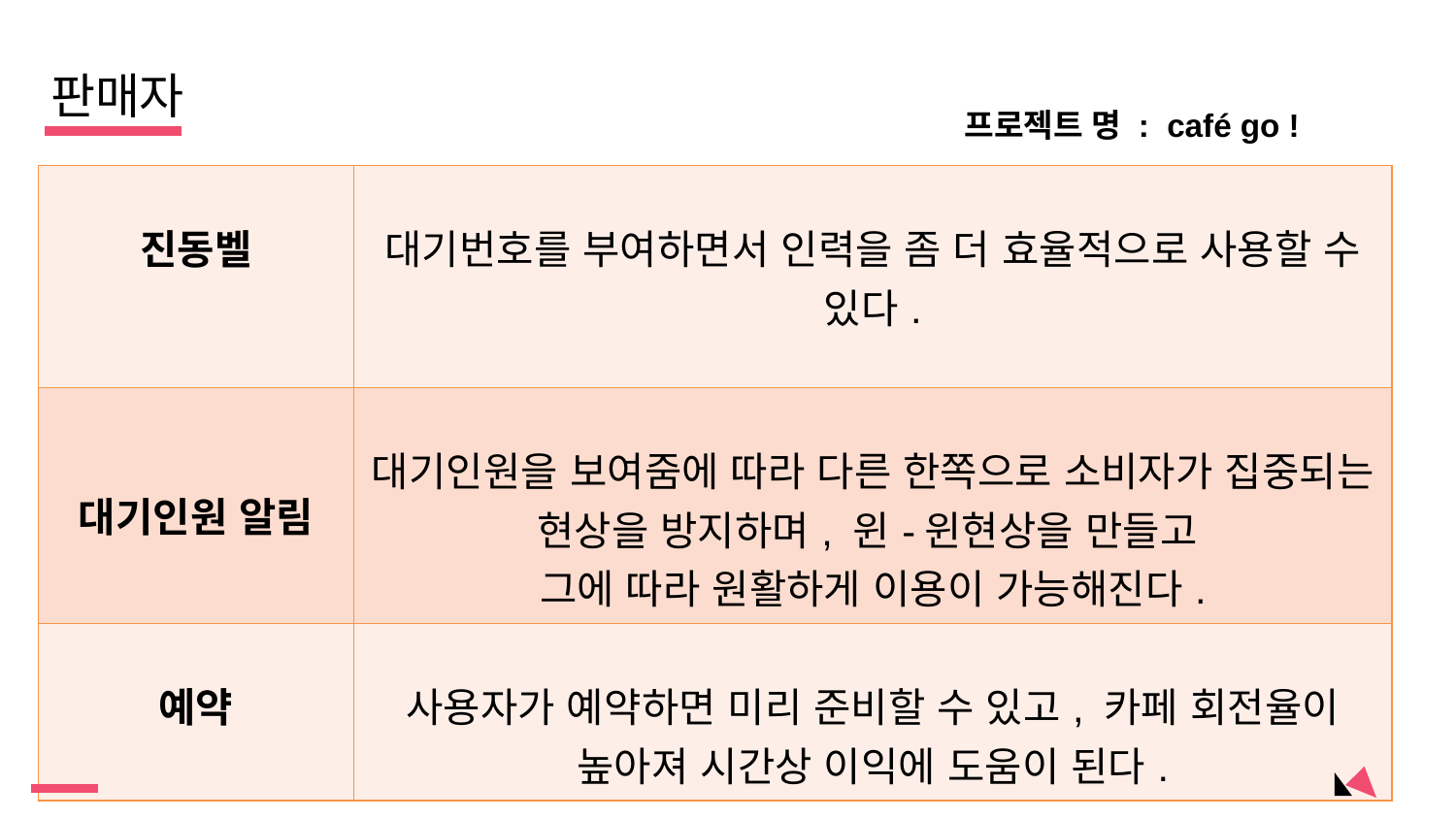

판매자
프로젝트 명 :  café go !

| 진동벨 | 대기번호를 부여하면서 인력을 좀 더 효율적으로 사용할 수 있다. |
| --- | --- |
| 대기인원 알림 | 대기인원을 보여줌에 따라 다른 한쪽으로 소비자가 집중되는 현상을 방지하며, 윈-윈현상을 만들고 그에 따라 원활하게 이용이 가능해진다. |
| 예약 | 사용자가 예약하면 미리 준비할 수 있고, 카페 회전율이 높아져 시간상 이익에 도움이 된다. |